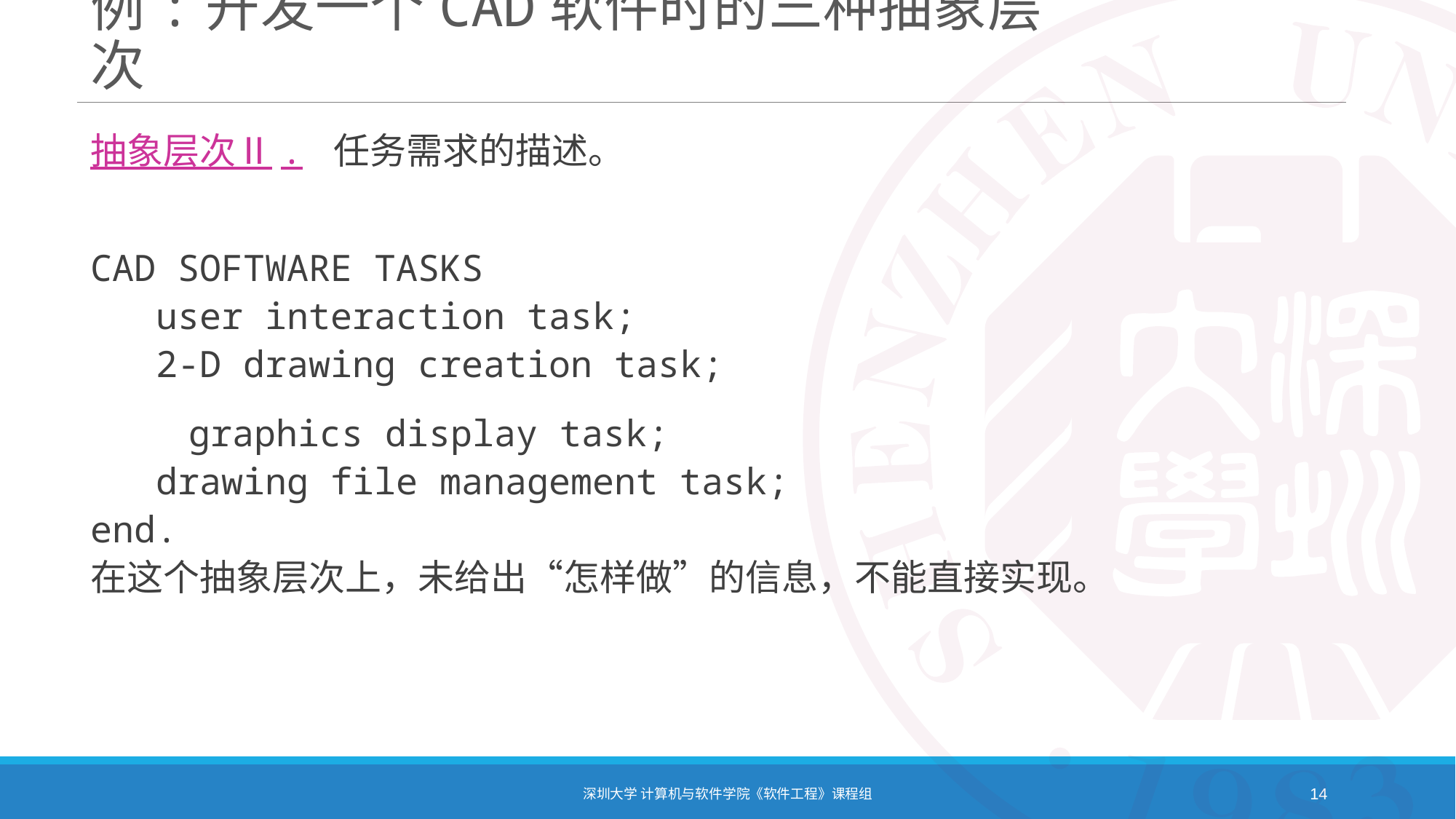

# 例:开发一个CAD软件时的三种抽象层次
抽象层次Ⅱ. 任务需求的描述。
CAD SOFTWARE TASKS
   user interaction task;
   2-D drawing creation task;
     graphics display task;
   drawing file management task;
end.
在这个抽象层次上，未给出“怎样做”的信息，不能直接实现。

深圳大学 计算机与软件学院《软件工程》课程组
14